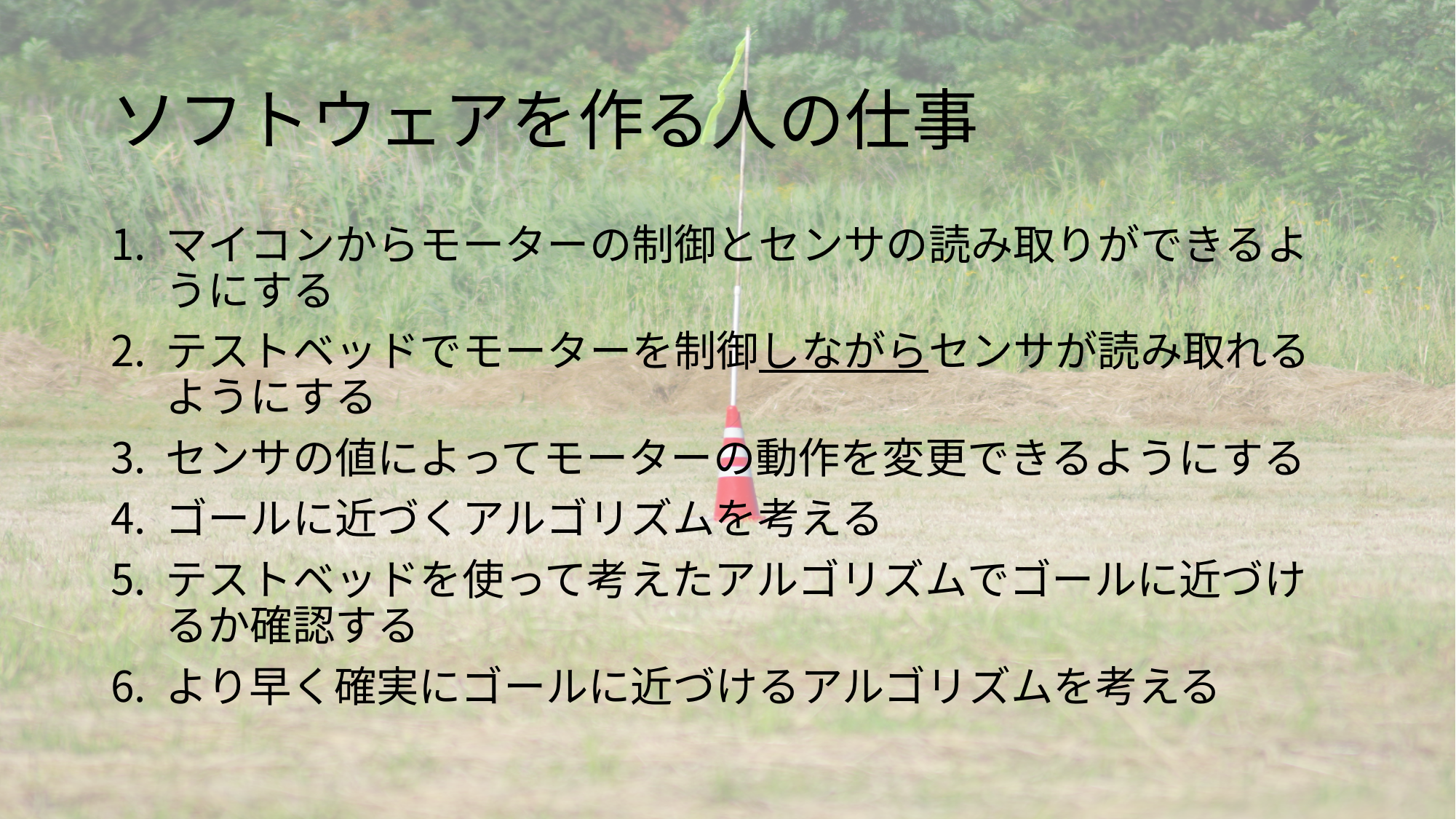

# ソフトウェアを作る人の仕事
マイコンからモーターの制御とセンサの読み取りができるようにする
テストベッドでモーターを制御しながらセンサが読み取れるようにする
センサの値によってモーターの動作を変更できるようにする
ゴールに近づくアルゴリズムを考える
テストベッドを使って考えたアルゴリズムでゴールに近づけるか確認する
より早く確実にゴールに近づけるアルゴリズムを考える